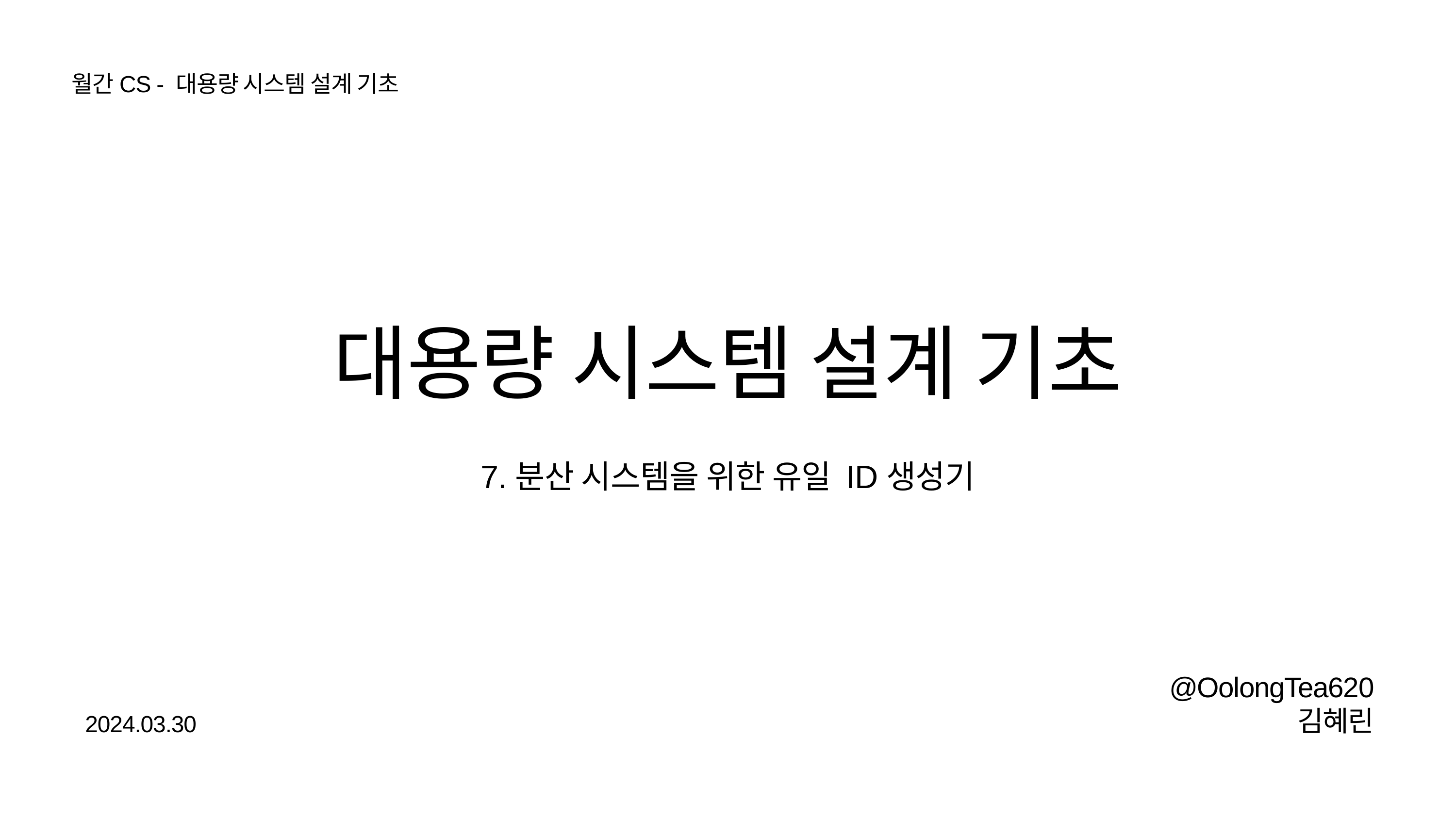

월간CS - 대용량 시스템 설계 기초
대용량 시스템 설계 기초
7.분산 시스템을 위한 유일 ID생성기
@OolongTea620
김혜린
2024.03.30